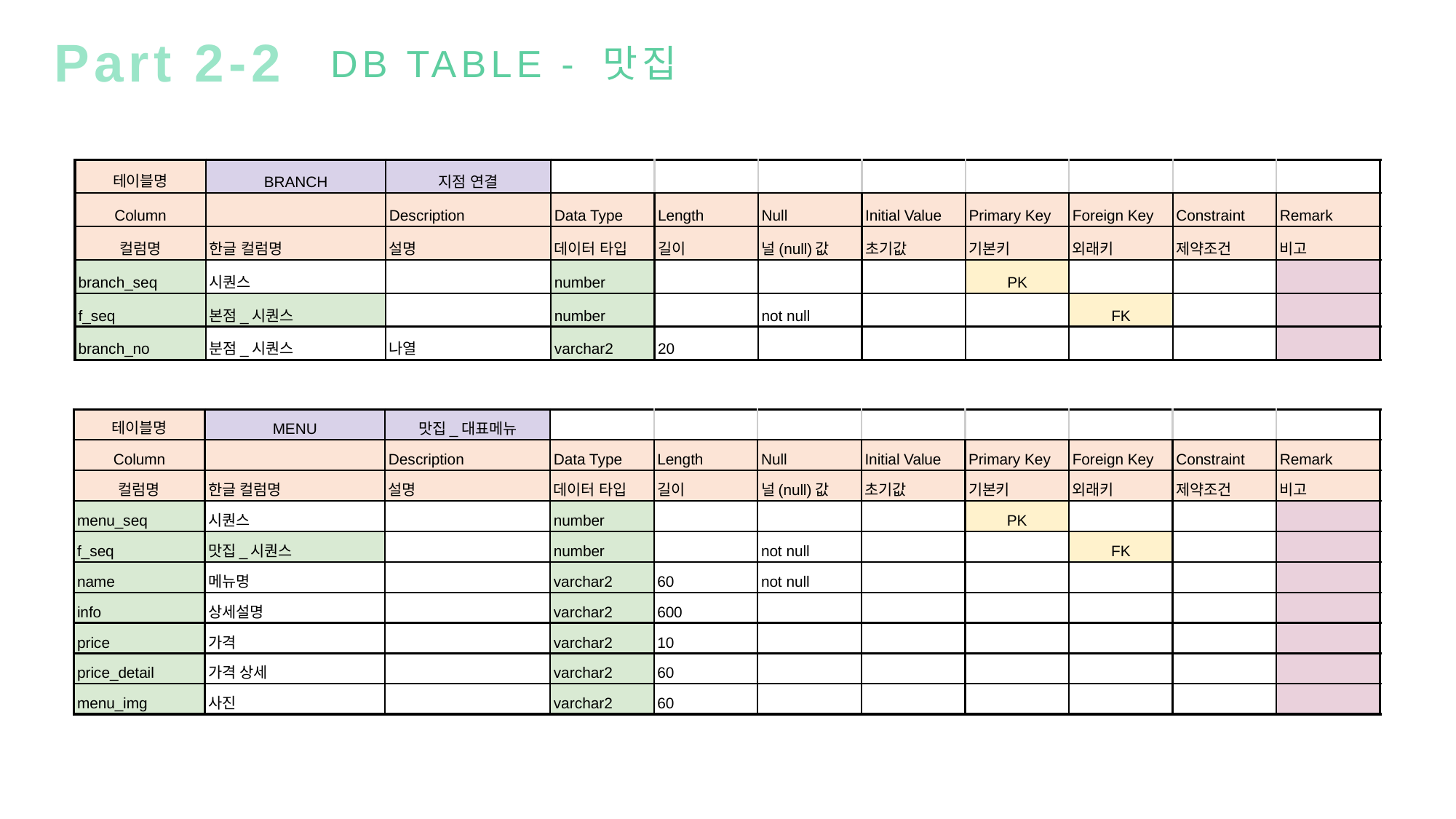

Part 2-2
DB TABLE - 맛집
| 테이블명 | BRANCH | 지점 연결 |  |  |  |  |  |  |  |  |
| --- | --- | --- | --- | --- | --- | --- | --- | --- | --- | --- |
| Column |  | Description | Data Type | Length | Null | Initial Value | Primary Key | Foreign Key | Constraint | Remark |
| 컬럼명 | 한글 컬럼명 | 설명 | 데이터 타입 | 길이 | 널(null)값 | 초기값 | 기본키 | 외래키 | 제약조건 | 비고 |
| branch\_seq | 시퀀스 |  | number |  |  |  | PK |  |  |  |
| f\_seq | 본점\_시퀀스 |  | number |  | not null |  |  | FK |  |  |
| branch\_no | 분점\_시퀀스 | 나열 | varchar2 | 20 |  |  |  |  |  |  |
| 테이블명 | MENU | 맛집\_대표메뉴 |  |  |  |  |  |  |  |  |
| --- | --- | --- | --- | --- | --- | --- | --- | --- | --- | --- |
| Column |  | Description | Data Type | Length | Null | Initial Value | Primary Key | Foreign Key | Constraint | Remark |
| 컬럼명 | 한글 컬럼명 | 설명 | 데이터 타입 | 길이 | 널(null)값 | 초기값 | 기본키 | 외래키 | 제약조건 | 비고 |
| menu\_seq | 시퀀스 |  | number |  |  |  | PK |  |  |  |
| f\_seq | 맛집\_시퀀스 |  | number |  | not null |  |  | FK |  |  |
| name | 메뉴명 |  | varchar2 | 60 | not null |  |  |  |  |  |
| info | 상세설명 |  | varchar2 | 600 |  |  |  |  |  |  |
| price | 가격 |  | varchar2 | 10 |  |  |  |  |  |  |
| price\_detail | 가격 상세 |  | varchar2 | 60 |  |  |  |  |  |  |
| menu\_img | 사진 |  | varchar2 | 60 |  |  |  |  |  |  |